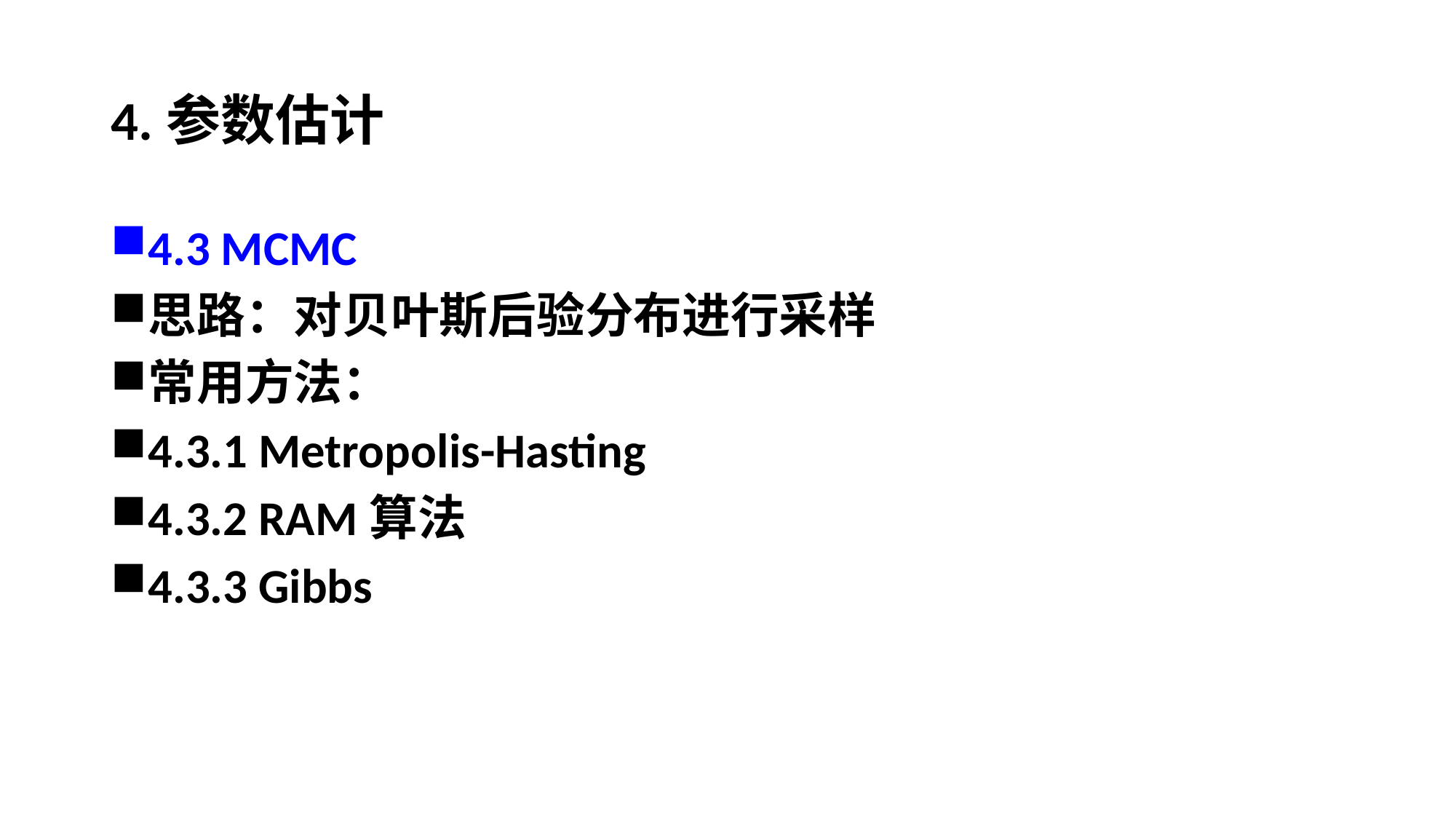

# 4.参数估计
4.3 MCMC
思路：对贝叶斯后验分布进行采样
常用方法：
4.3.1 Metropolis-Hasting
4.3.2 RAM算法
4.3.3 Gibbs